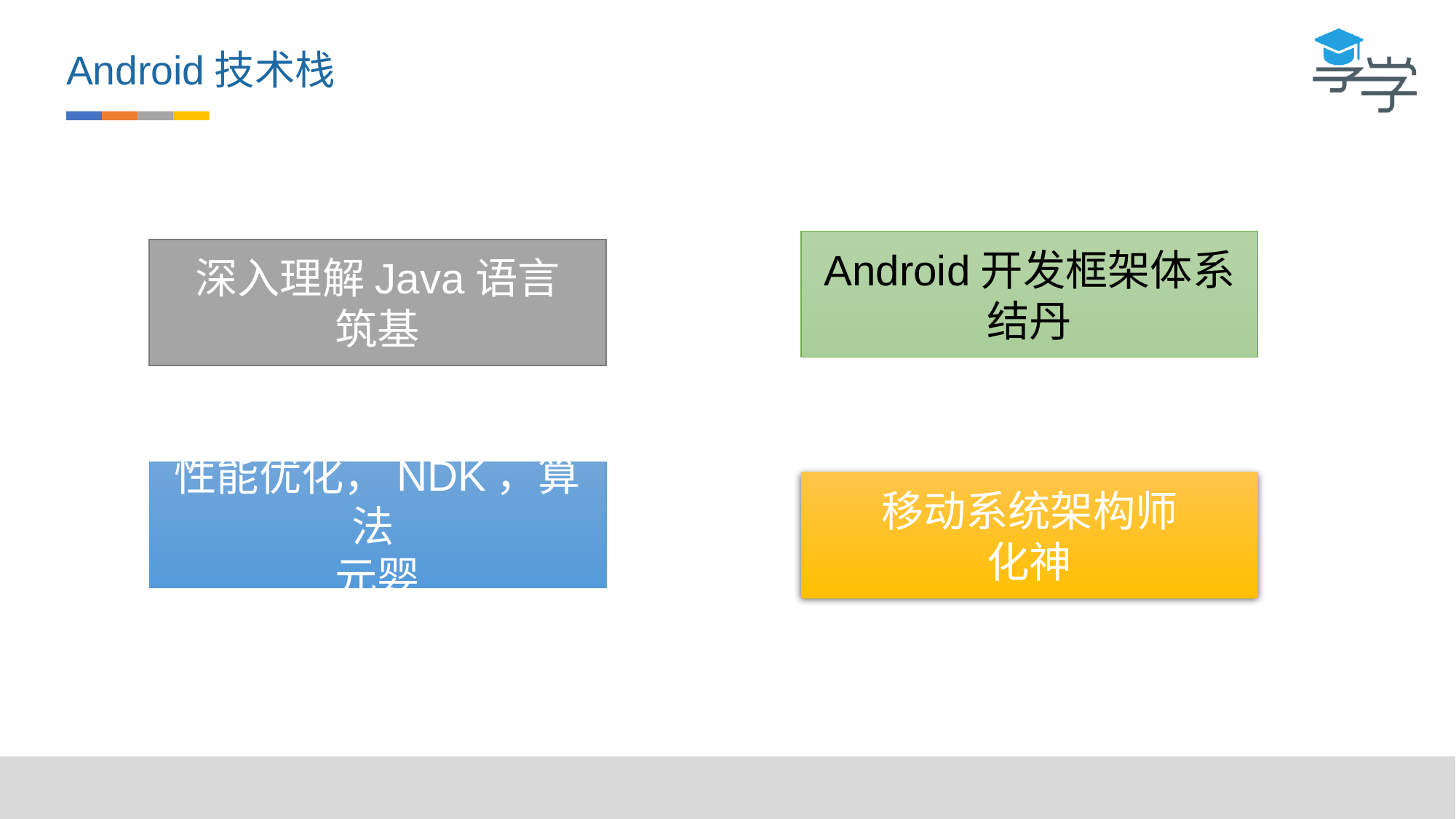

Android技术栈

Android开发框架体系
结丹
深入理解Java语言
筑基
性能优化，NDK，算法
元婴
移动系统架构师
化神